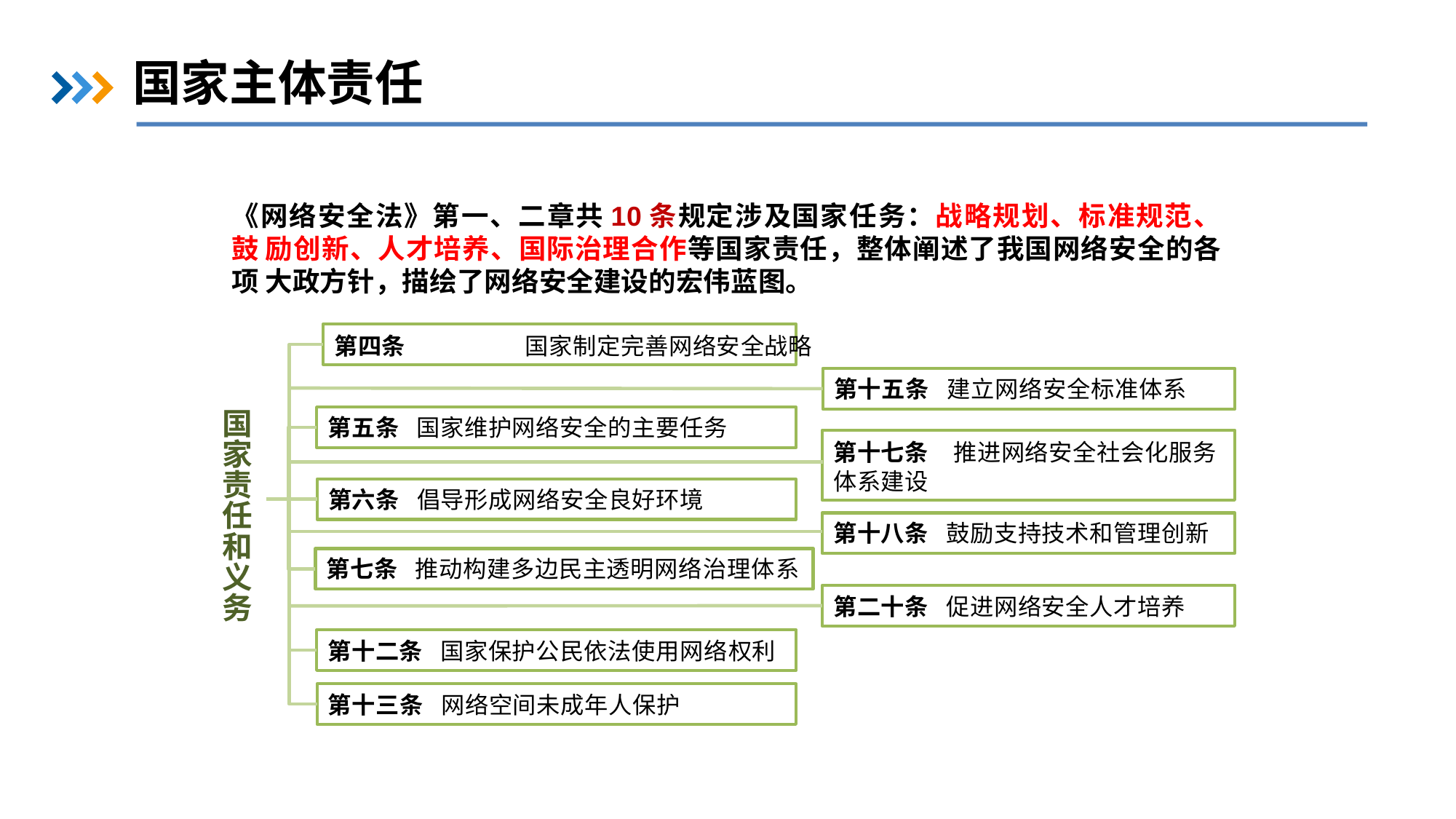

国家主体责任
《网络安全法》第一、二章共10条规定涉及国家任务：战略规划、标准规范、鼓 励创新、人才培养、国际治理合作等国家责任，整体阐述了我国网络安全的各项 大政方针，描绘了网络安全建设的宏伟蓝图。

第四条	国家制定完善网络安全战略

第十五条	建立网络安全标准体系

第十七条	推进网络安全社会化服务
体系建设

国 家 责 任 和 义 务

第五条	国家维护网络安全的主要任务

第六条	倡导形成网络安全良好环境

第十八条	鼓励支持技术和管理创新

第七条	推动构建多边民主透明网络治理体系

第二十条	促进网络安全人才培养

第十二条	国家保护公民依法使用网络权利
第十三条	网络空间未成年人保护